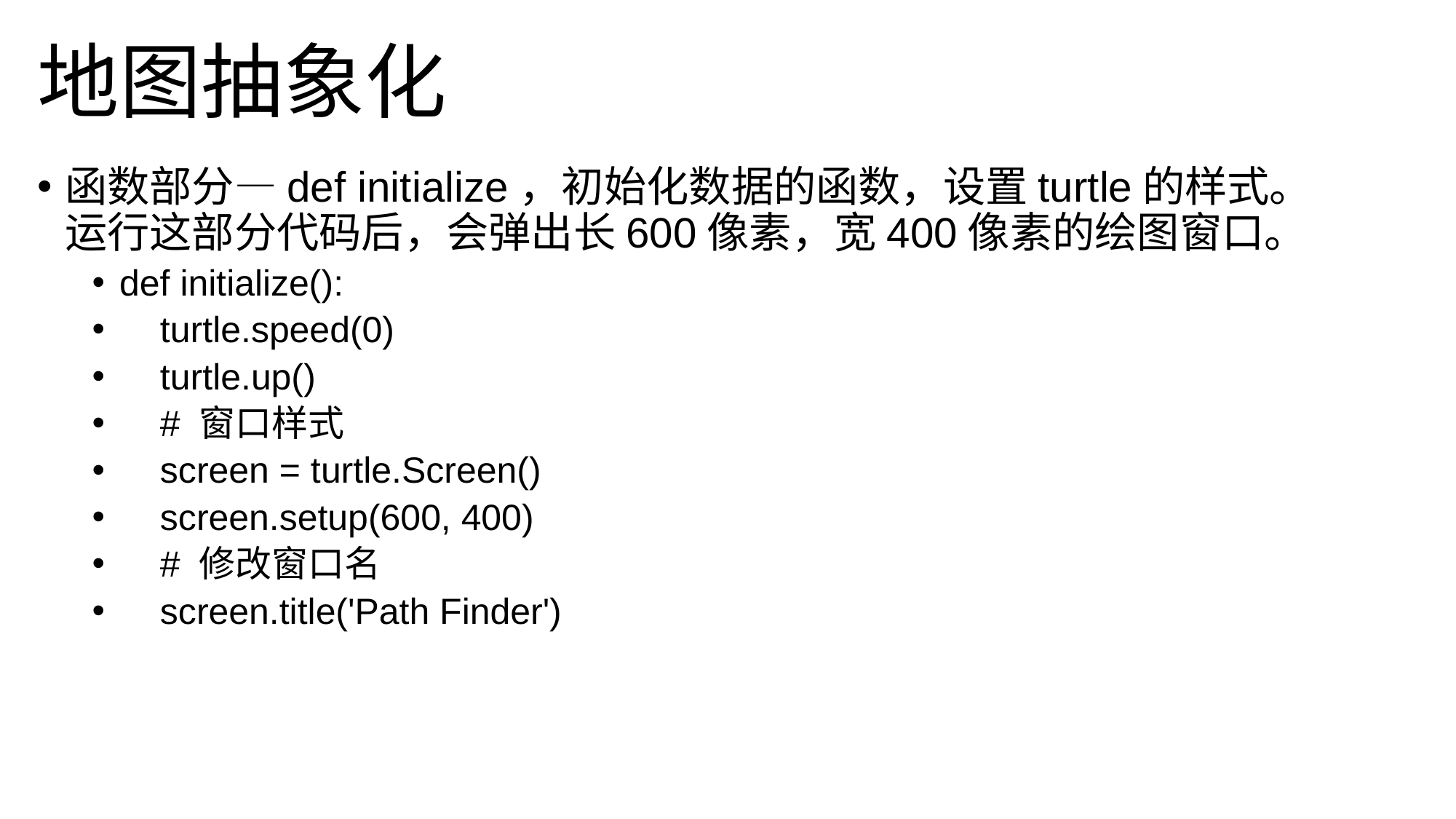

# 地图抽象化
函数部分—def initialize，初始化数据的函数，设置turtle的样式。运行这部分代码后，会弹出长600像素，宽400像素的绘图窗口。
def initialize():
    turtle.speed(0)
    turtle.up()
    # 窗口样式
    screen = turtle.Screen()
    screen.setup(600, 400)
    # 修改窗口名
    screen.title('Path Finder')